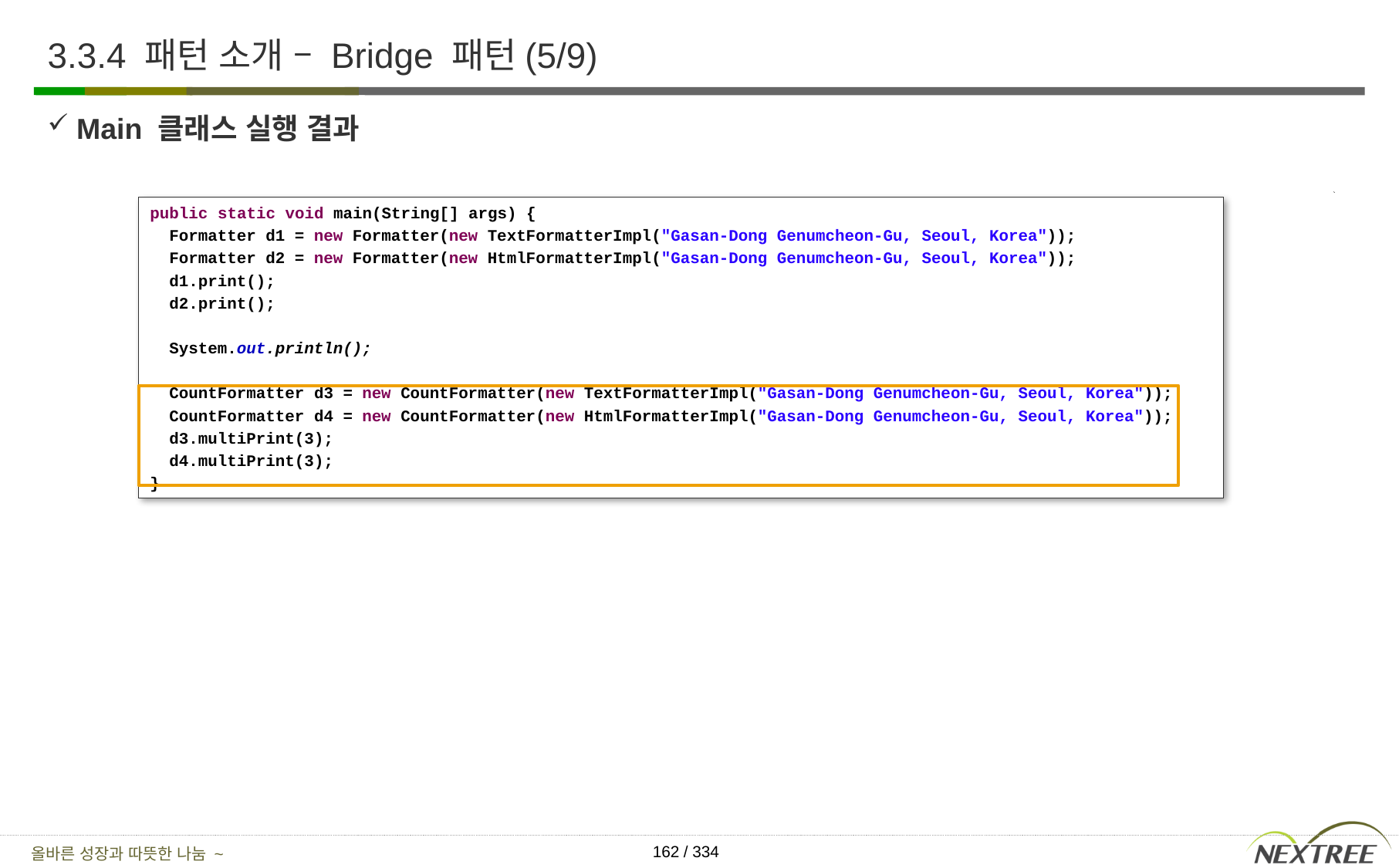

# 3.3.4 패턴 소개 – Bridge 패턴(5/9)
Main 클래스 실행 결과
public static void main(String[] args) {
  Formatter d1 = new Formatter(new TextFormatterImpl("Gasan-Dong Genumcheon-Gu, Seoul, Korea"));
  Formatter d2 = new Formatter(new HtmlFormatterImpl("Gasan-Dong Genumcheon-Gu, Seoul, Korea"));
  d1.print();
  d2.print();

  System.out.println();

  CountFormatter d3 = new CountFormatter(new TextFormatterImpl("Gasan-Dong Genumcheon-Gu, Seoul, Korea"));
  CountFormatter d4 = new CountFormatter(new HtmlFormatterImpl("Gasan-Dong Genumcheon-Gu, Seoul, Korea"));
  d3.multiPrint(3);
  d4.multiPrint(3);
}